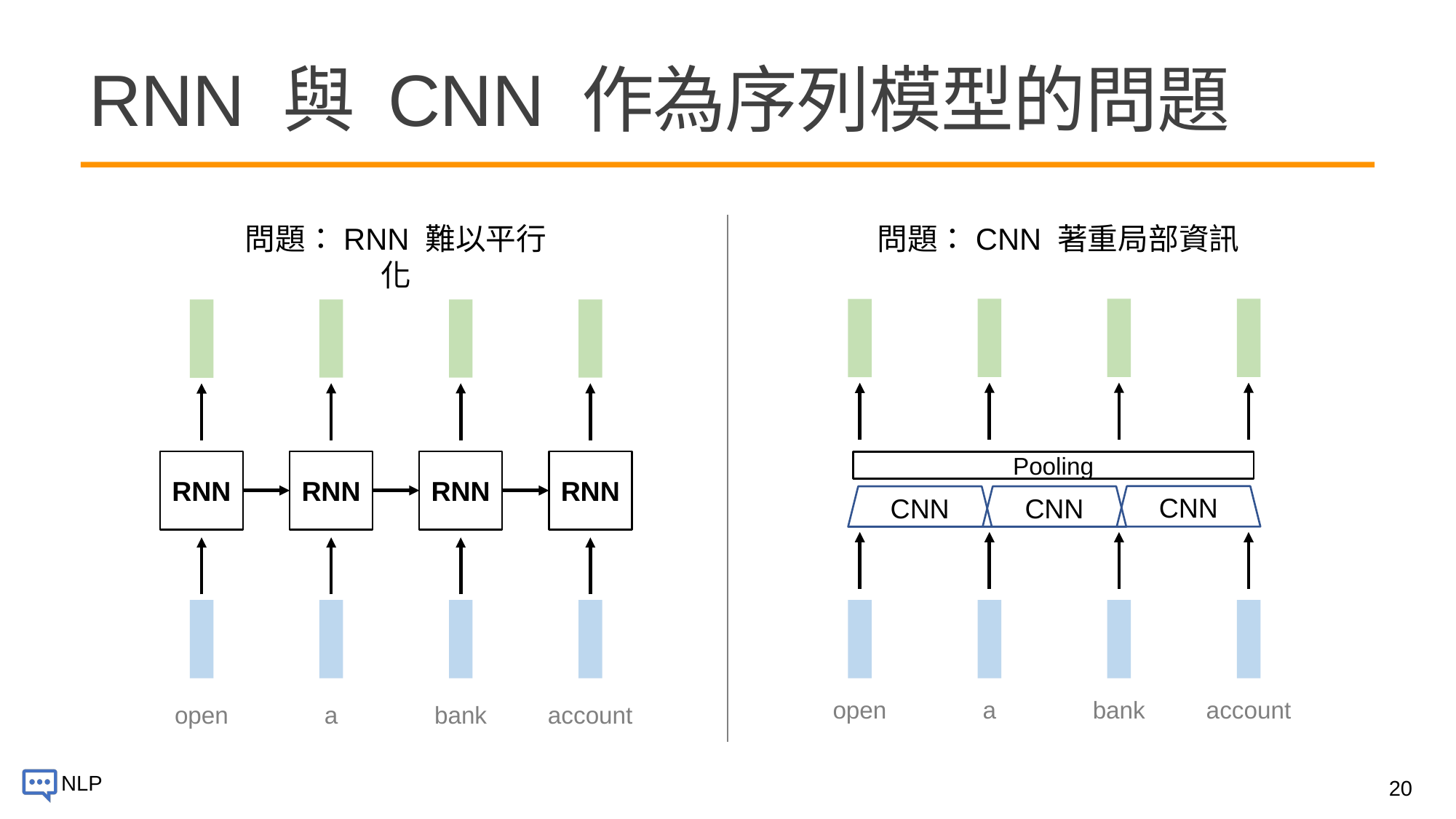

# RNN 與 CNN 作為序列模型的問題
問題：CNN 著重局部資訊
問題：RNN 難以平行化

RNN
RNN
RNN
RNN
Pooling
CNN
CNN
CNN

open
a
bank
account
open
a
bank
account
20